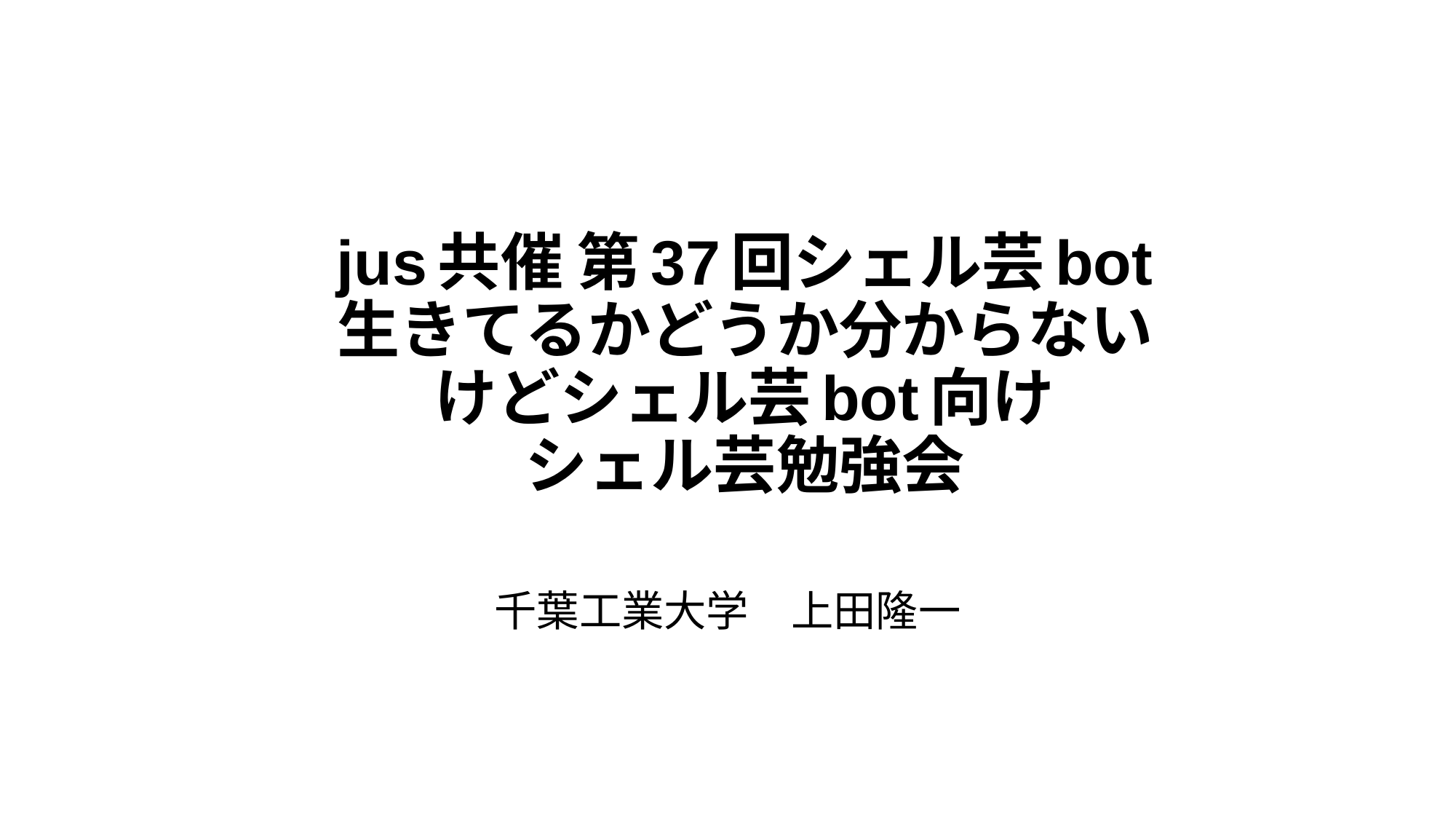

# jus共催 第37回シェル芸bot 生きてるかどうか分からない けどシェル芸bot向け シェル芸勉強会

千葉工業大学　上田隆一